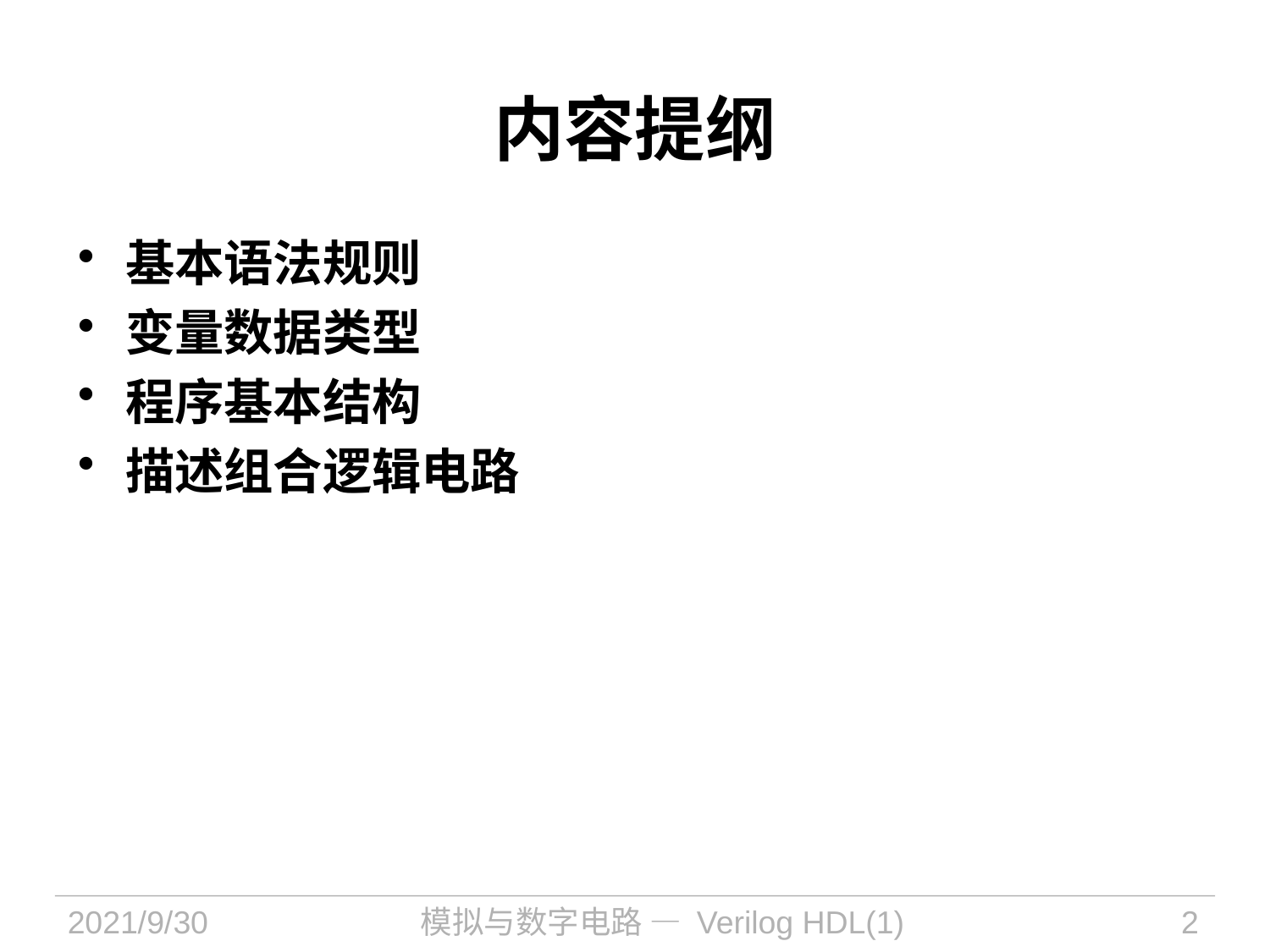

内容提纲
基本语法规则
变量数据类型
程序基本结构
描述组合逻辑电路
2021/9/30
模拟与数字电路 — Verilog HDL(1)
2